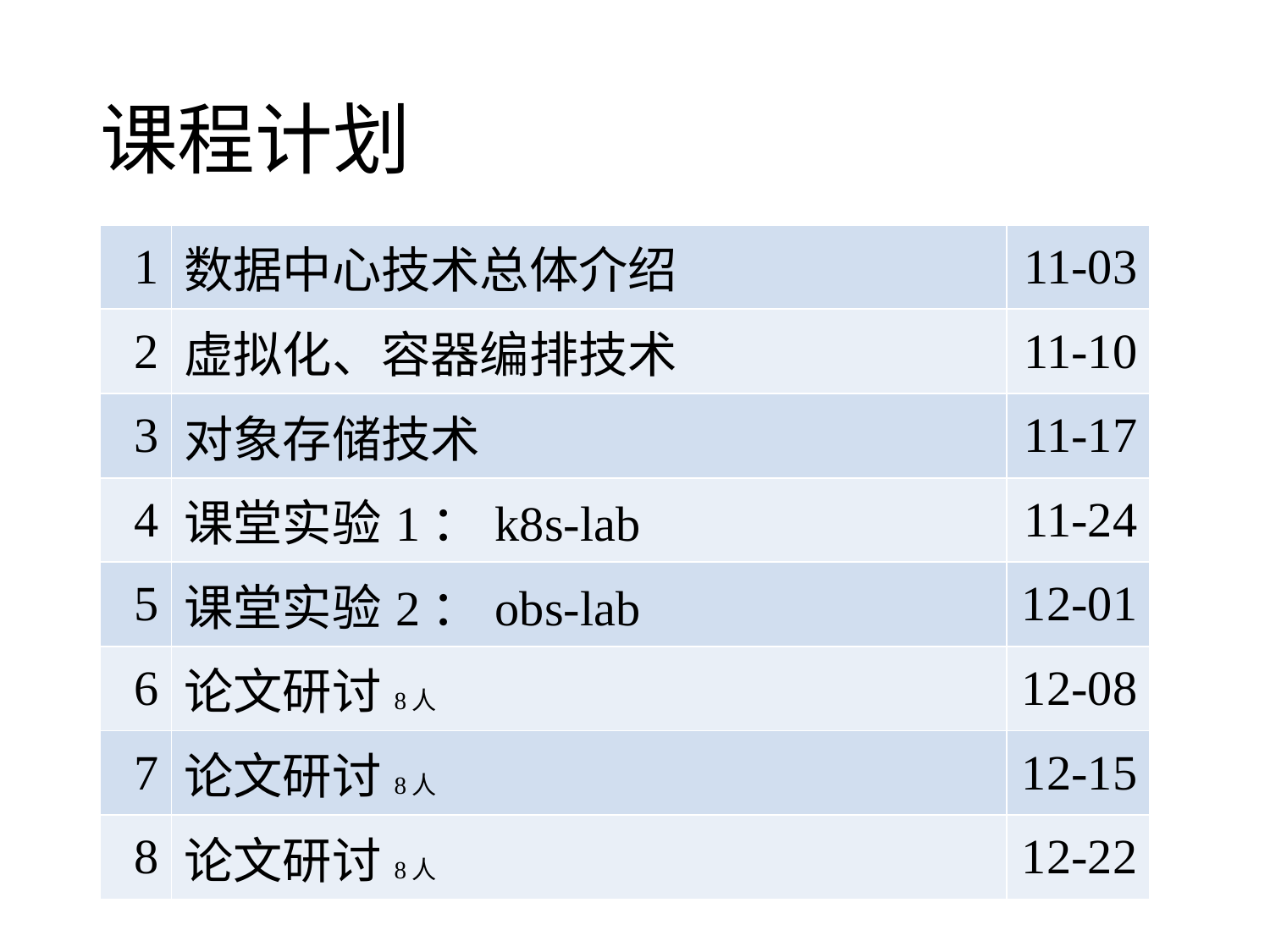

# 课程计划
| 1 | 数据中心技术总体介绍 | 11-03 |
| --- | --- | --- |
| 2 | 虚拟化、容器编排技术 | 11-10 |
| 3 | 对象存储技术 | 11-17 |
| 4 | 课堂实验1：k8s-lab | 11-24 |
| 5 | 课堂实验2：obs-lab | 12-01 |
| 6 | 论文研讨 8人 | 12-08 |
| 7 | 论文研讨 8人 | 12-15 |
| 8 | 论文研讨 8人 | 12-22 |